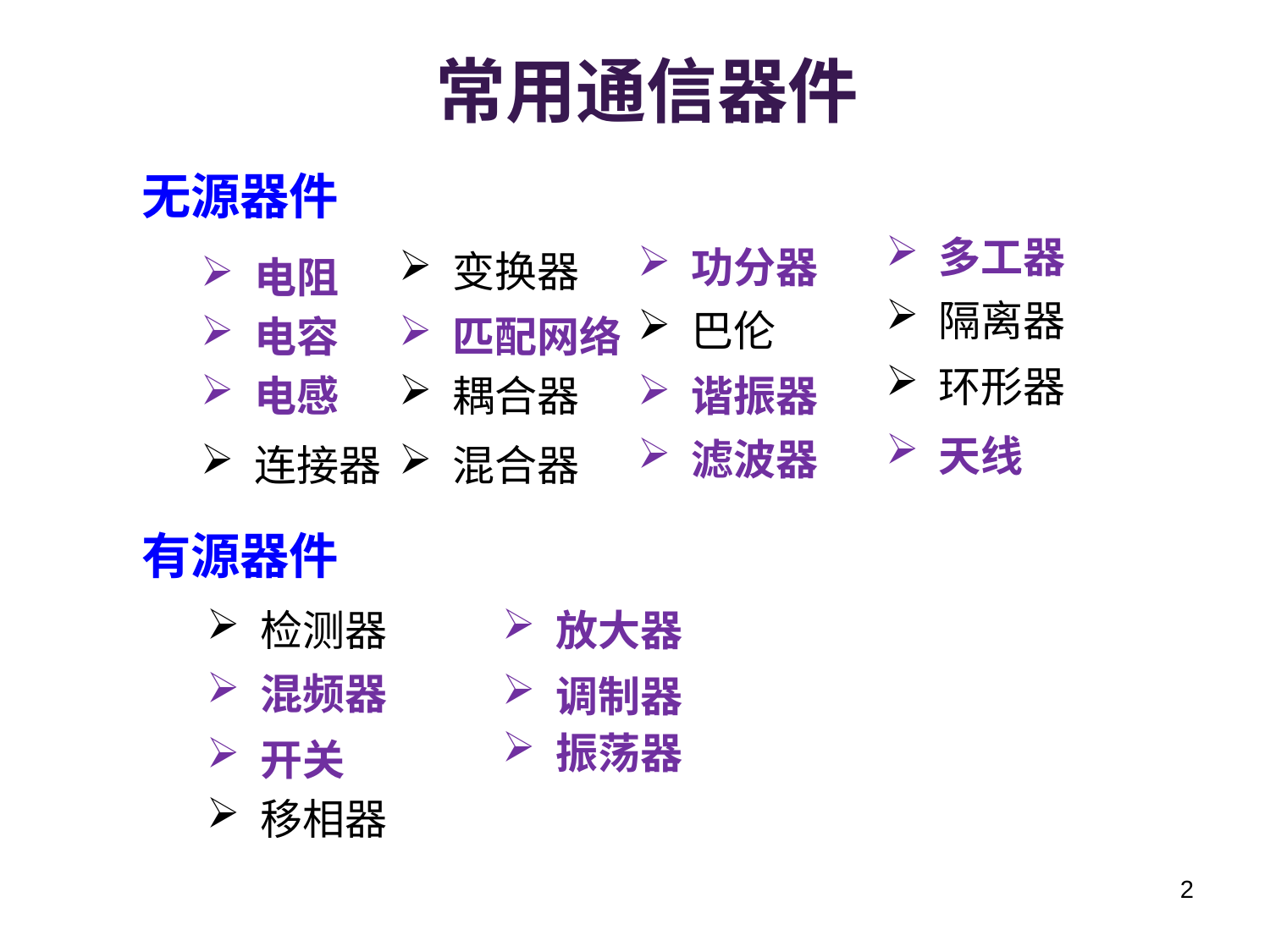

# 常用通信器件
无源器件
 多工器
 功分器
 变换器
 电阻
 隔离器
 巴伦
 电容
 匹配网络
 环形器
 电感
 耦合器
 谐振器
 天线
 滤波器
 连接器
 混合器
有源器件
 检测器
 放大器
 混频器
 调制器
 振荡器
 开关
 移相器
2